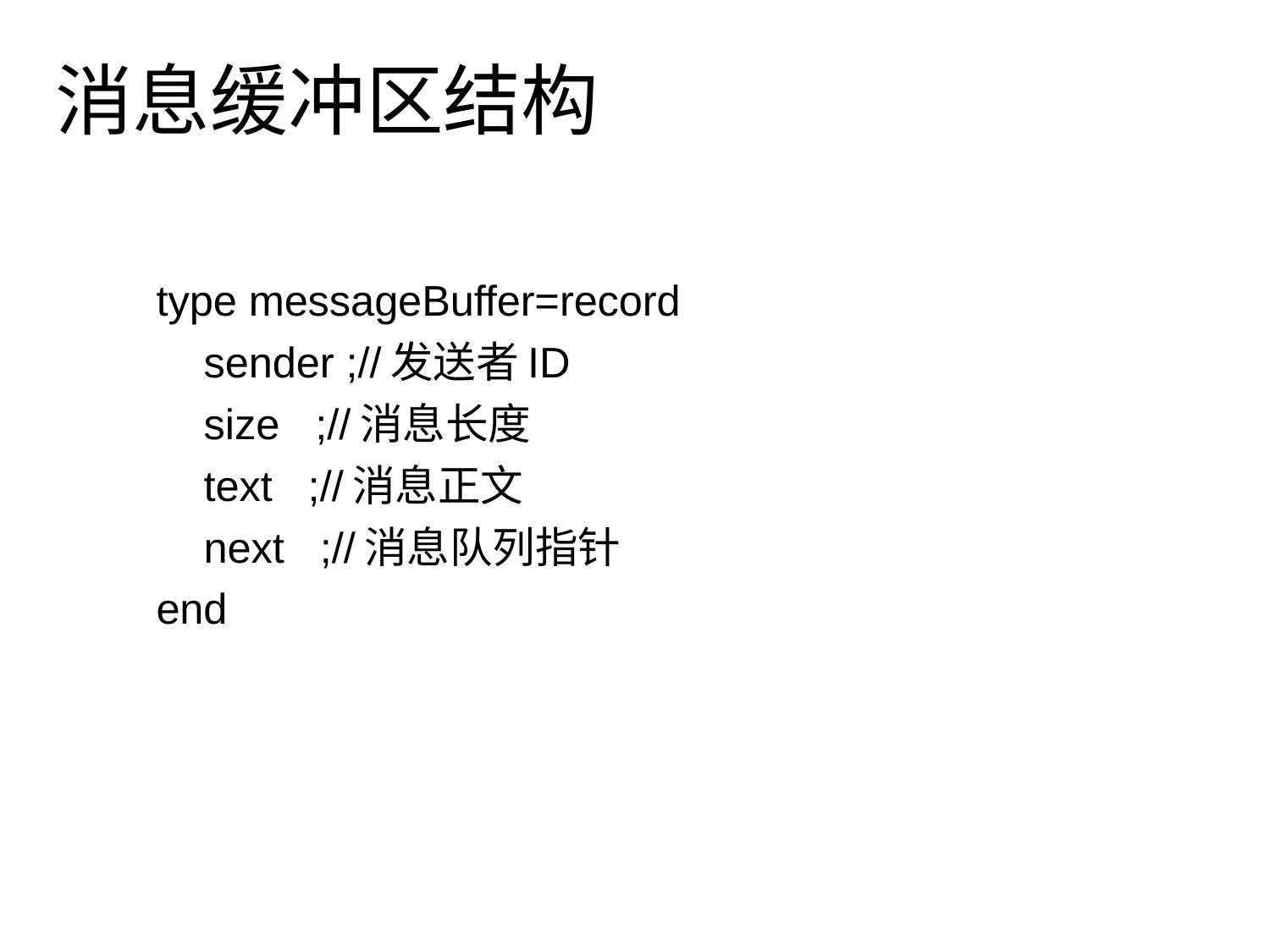

# 消息缓冲区结构
  type messageBuffer=record
      sender ;//发送者ID
      size   ;//消息长度
      text   ;//消息正文
      next   ;//消息队列指针
  end